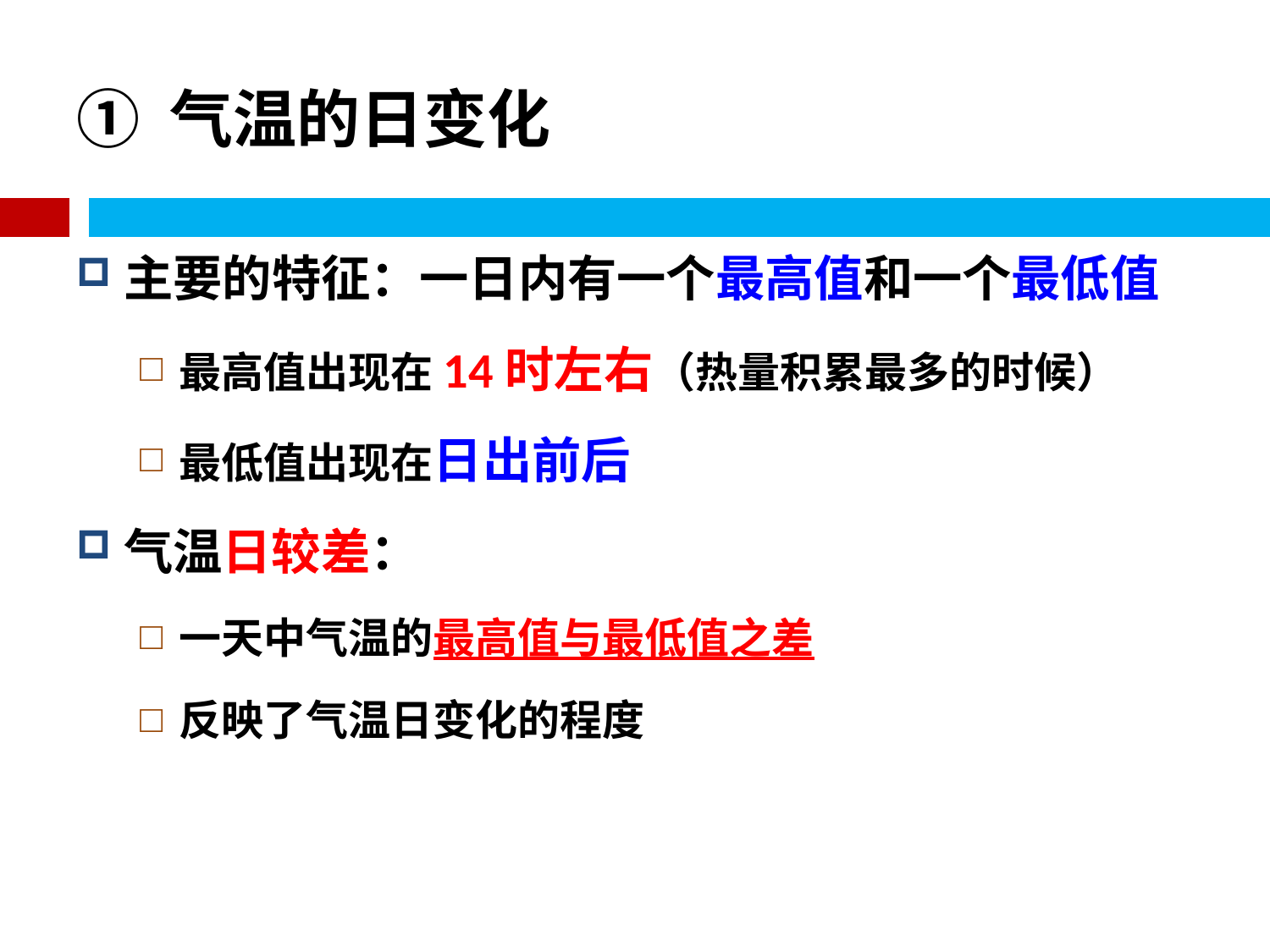

# ① 气温的日变化
主要的特征：一日内有一个最高值和一个最低值
最高值出现在14时左右（热量积累最多的时候）
最低值出现在日出前后
气温日较差：
一天中气温的最高值与最低值之差
反映了气温日变化的程度